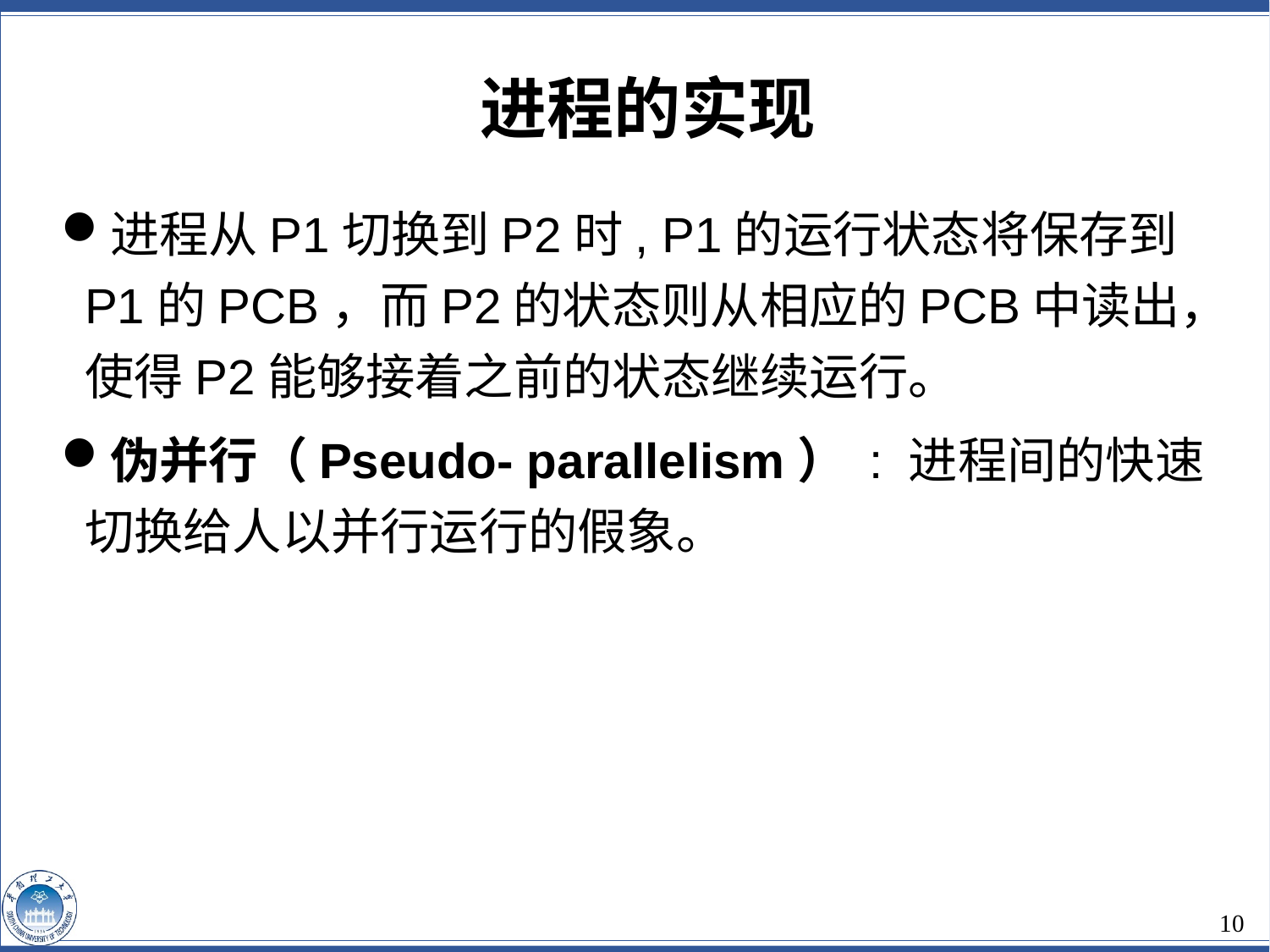

进程的实现
进程从P1切换到P2时, P1的运行状态将保存到P1的PCB，而P2的状态则从相应的PCB中读出，使得P2能够接着之前的状态继续运行。
伪并行（Pseudo- parallelism） : 进程间的快速切换给人以并行运行的假象。
10